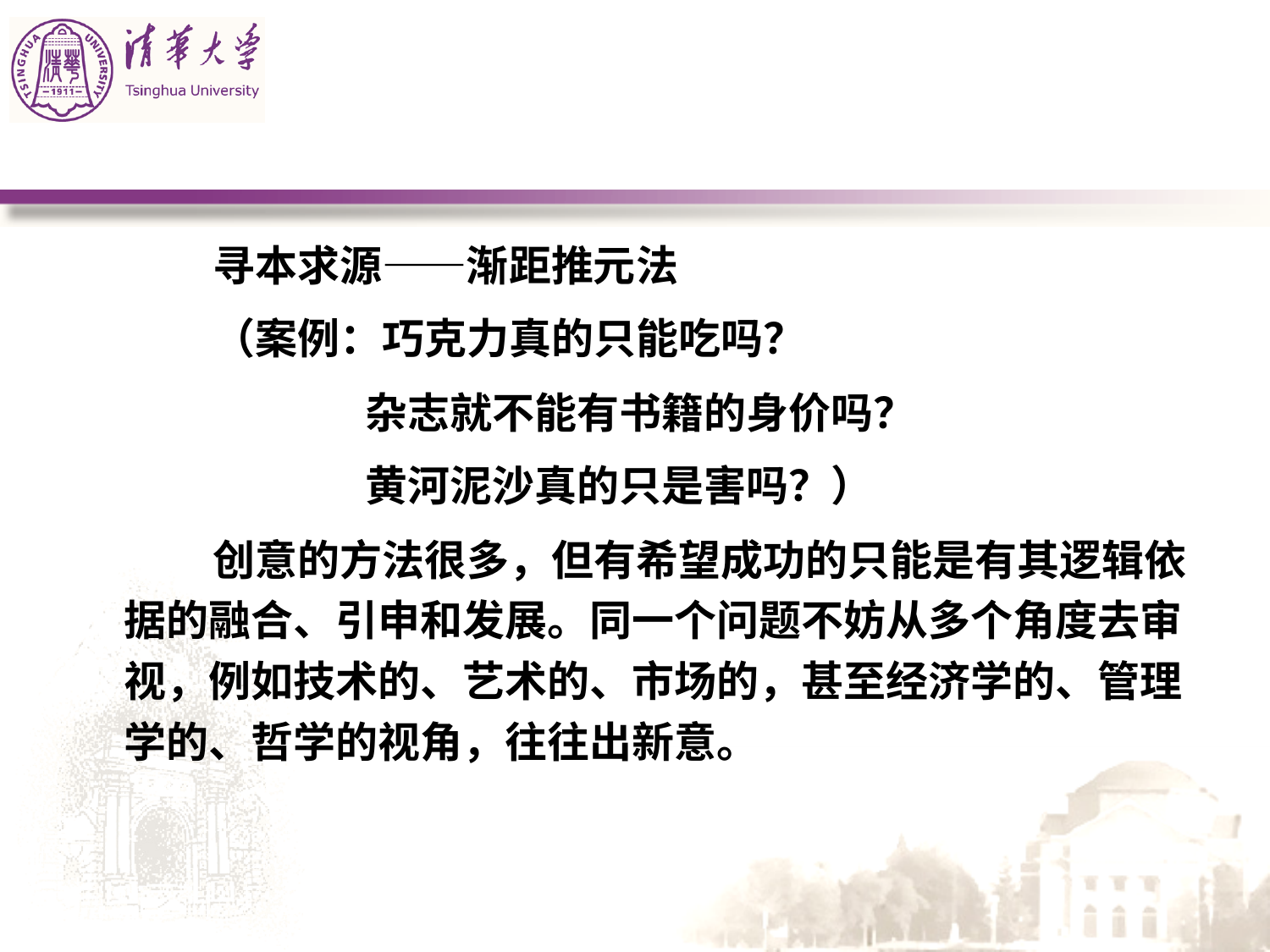

#
寻本求源――渐距推元法
（案例：巧克力真的只能吃吗？
               杂志就不能有书籍的身价吗？
               黄河泥沙真的只是害吗？）
创意的方法很多，但有希望成功的只能是有其逻辑依据的融合、引申和发展。同一个问题不妨从多个角度去审视，例如技术的、艺术的、市场的，甚至经济学的、管理学的、哲学的视角，往往出新意。